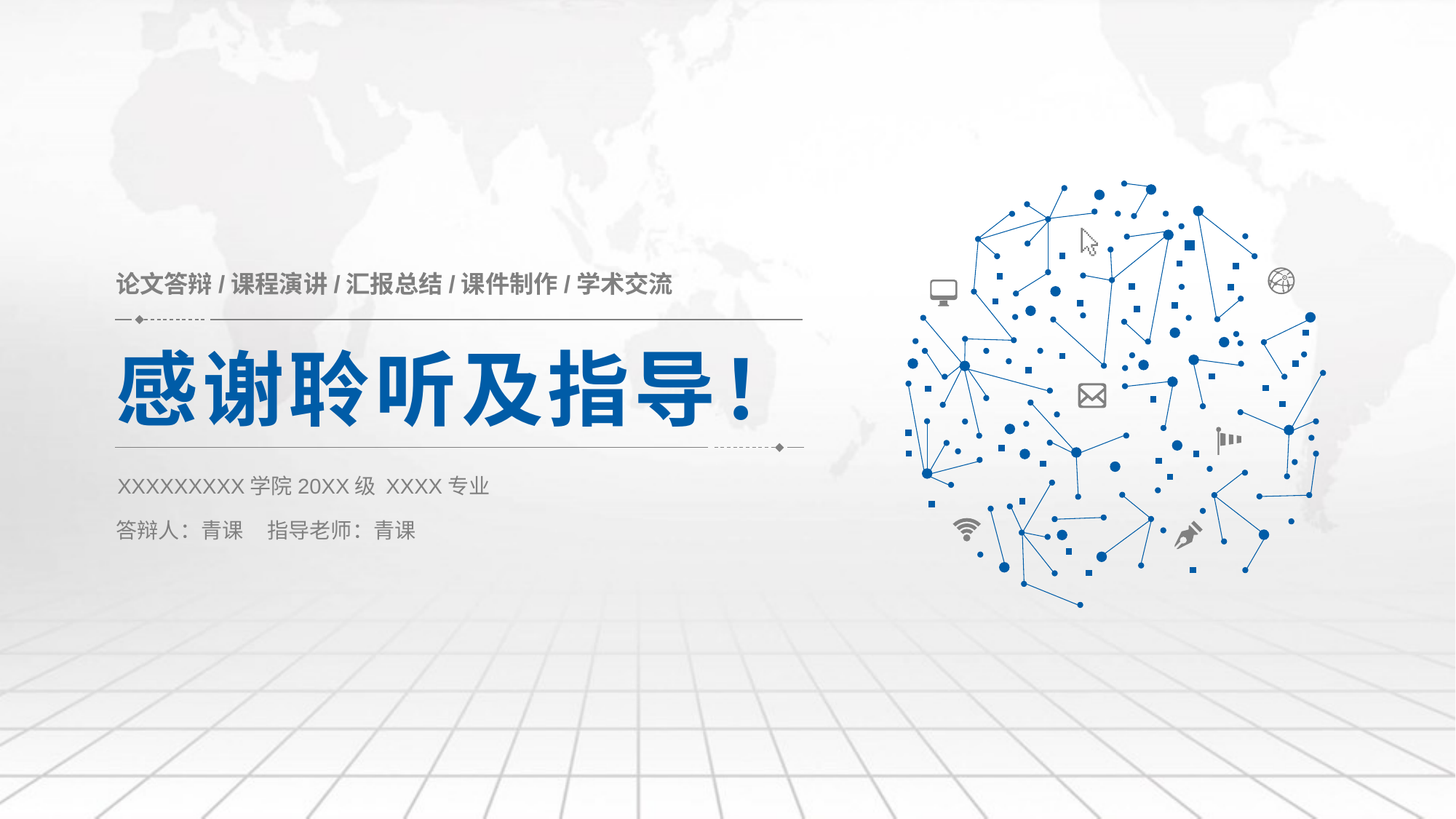

论文答辩/课程演讲/汇报总结/课件制作/学术交流
感谢聆听及指导！
XXXXXXXXX学院20XX级 XXXX专业
答辩人：青课     指导老师：青课